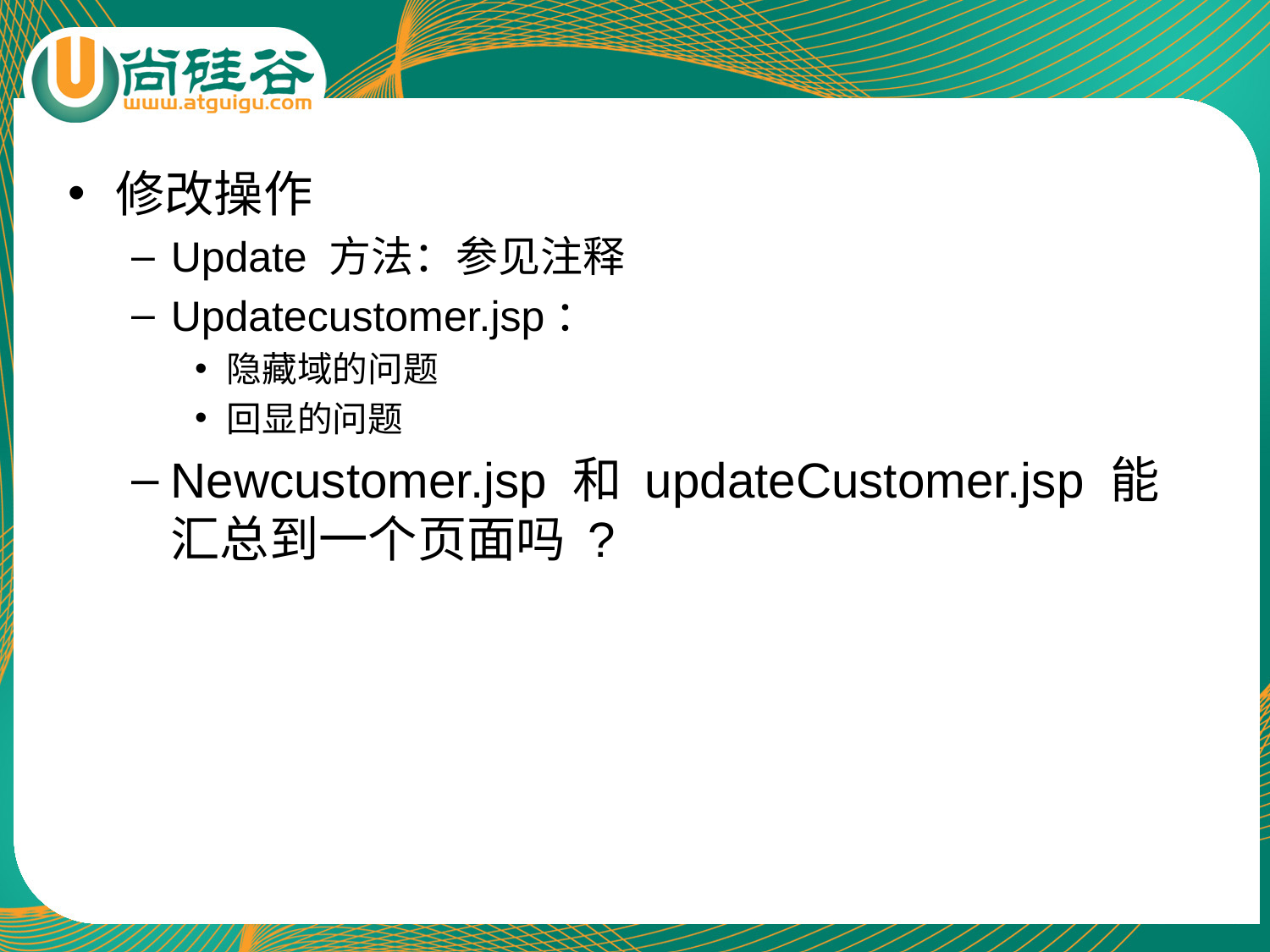

修改操作
Update 方法：参见注释
Updatecustomer.jsp：
隐藏域的问题
回显的问题
Newcustomer.jsp 和 updateCustomer.jsp 能汇总到一个页面吗 ?